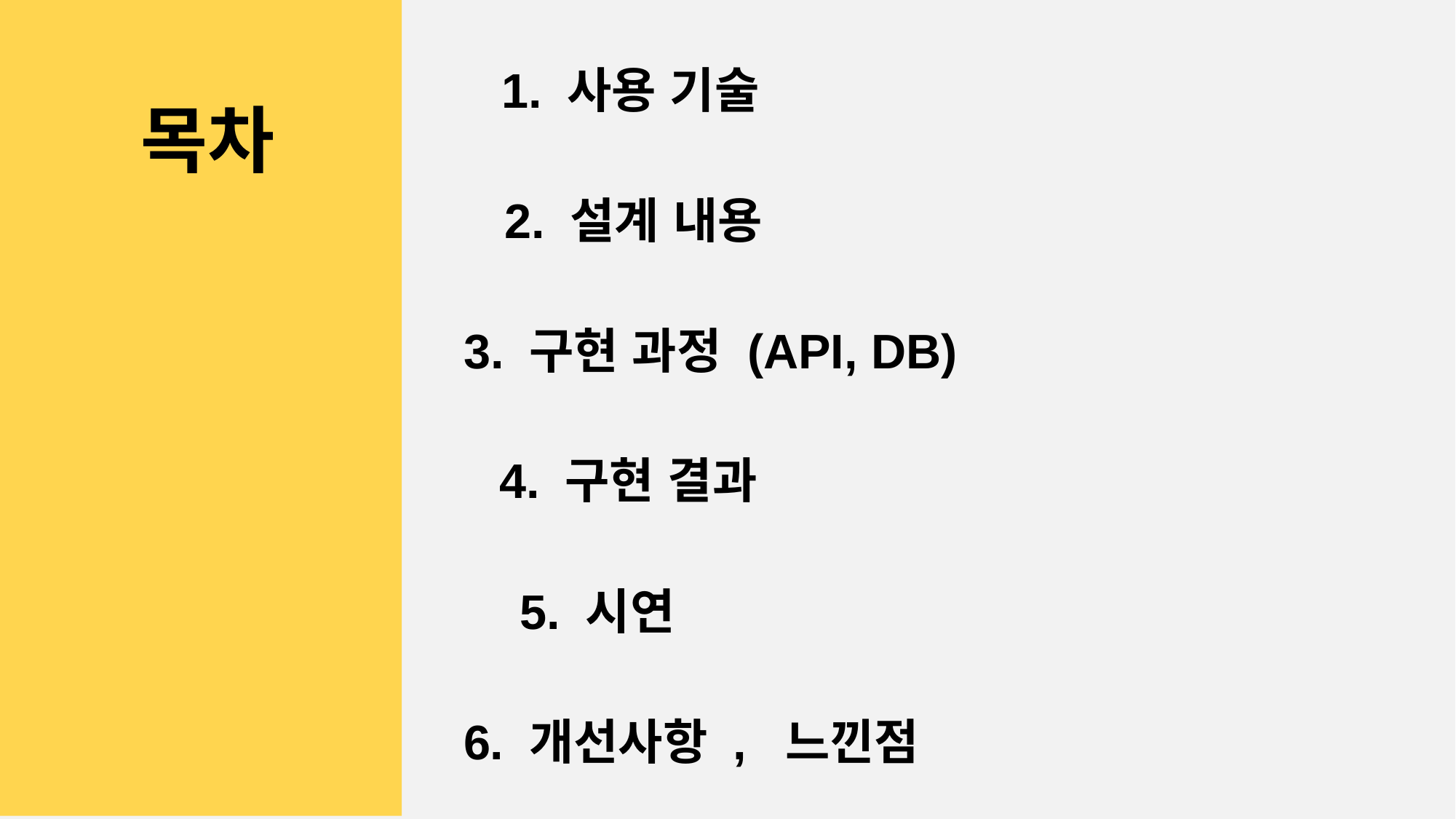

1. 사용 기술
목차
2. 설계 내용
3. 구현 과정 (API, DB)
4. 구현 결과
5. 시연
6. 개선사항 ,  느낀점